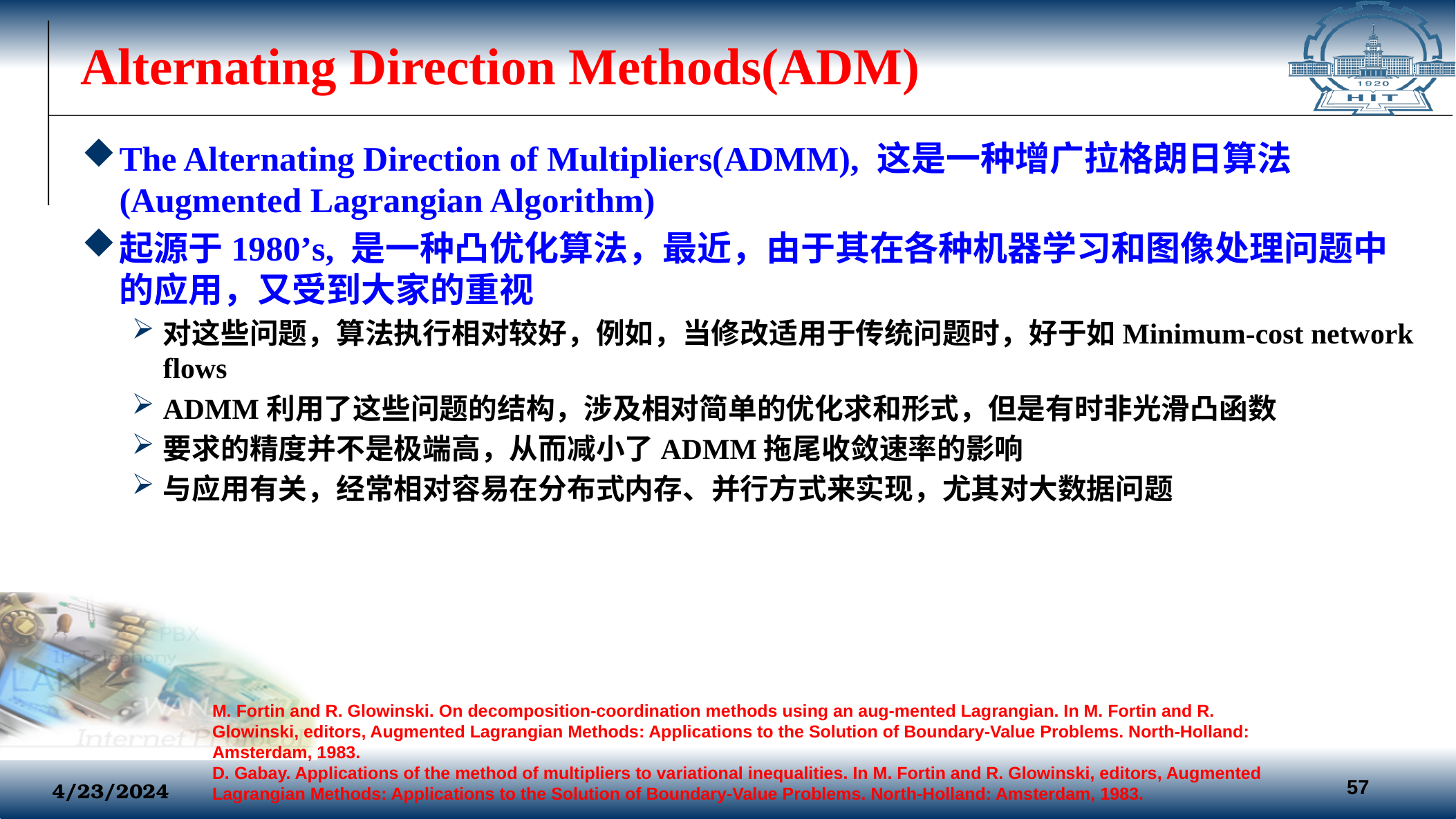

# Alternating Direction Methods(ADM)
The Alternating Direction of Multipliers(ADMM), 这是一种增广拉格朗日算法(Augmented Lagrangian Algorithm)
起源于1980’s, 是一种凸优化算法，最近，由于其在各种机器学习和图像处理问题中的应用，又受到大家的重视
对这些问题，算法执行相对较好，例如，当修改适用于传统问题时，好于如Minimum-cost network flows
ADMM利用了这些问题的结构，涉及相对简单的优化求和形式，但是有时非光滑凸函数
要求的精度并不是极端高，从而减小了ADMM拖尾收敛速率的影响
与应用有关，经常相对容易在分布式内存、并行方式来实现，尤其对大数据问题
M. Fortin and R. Glowinski. On decomposition-coordination methods using an aug-mented Lagrangian. In M. Fortin and R. Glowinski, editors, Augmented Lagrangian Methods: Applications to the Solution of Boundary-Value Problems. North-Holland: Amsterdam, 1983.
D. Gabay. Applications of the method of multipliers to variational inequalities. In M. Fortin and R. Glowinski, editors, Augmented Lagrangian Methods: Applications to the Solution of Boundary-Value Problems. North-Holland: Amsterdam, 1983.